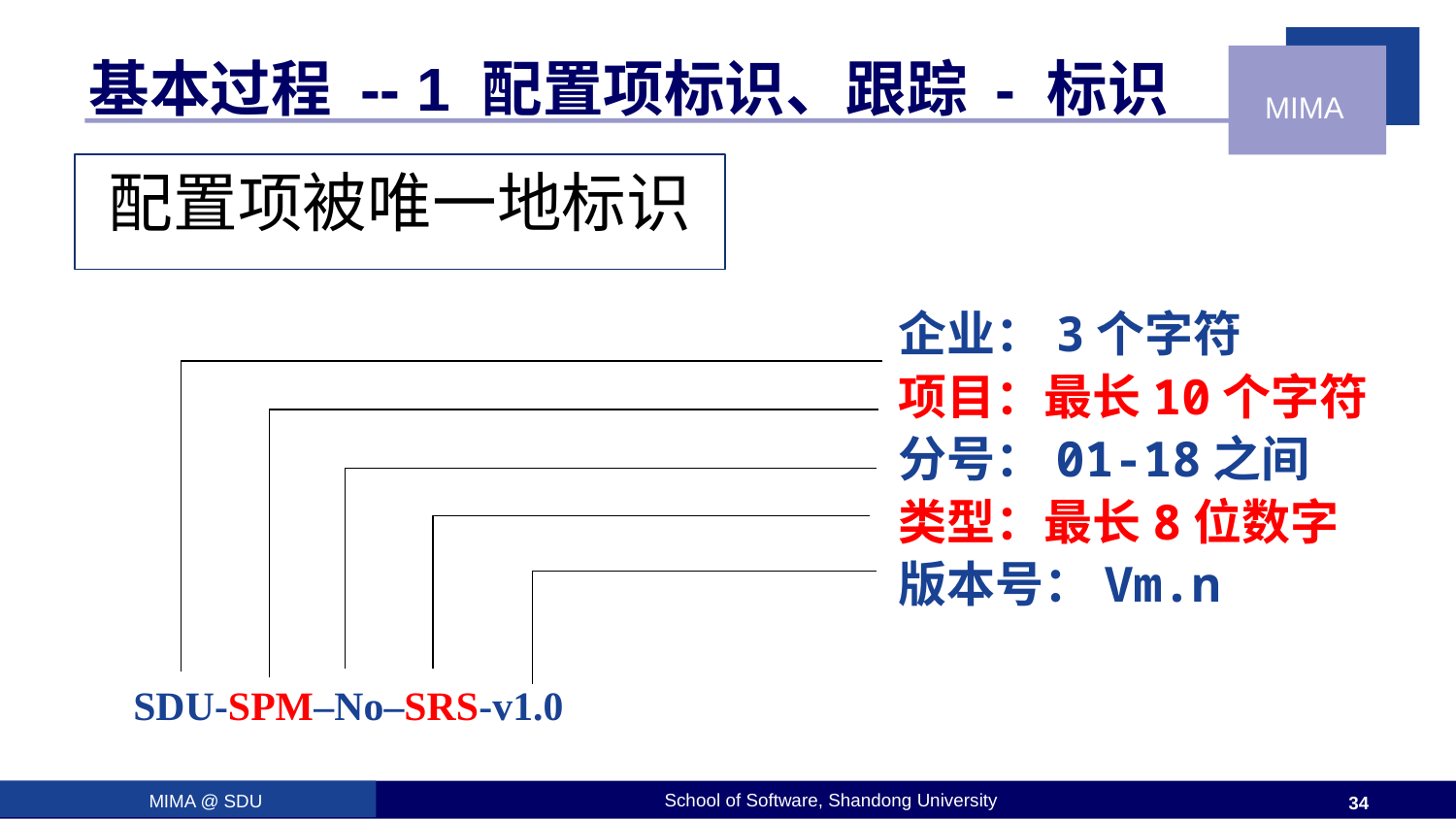

# 基本过程 -- 1 配置项标识、跟踪 - 标识
配置项被唯一地标识
企业：3个字符
项目：最长10个字符
分号：01-18之间
类型：最长8位数字
版本号：Vm.n

 SDU-SPM–No–SRS-v1.0